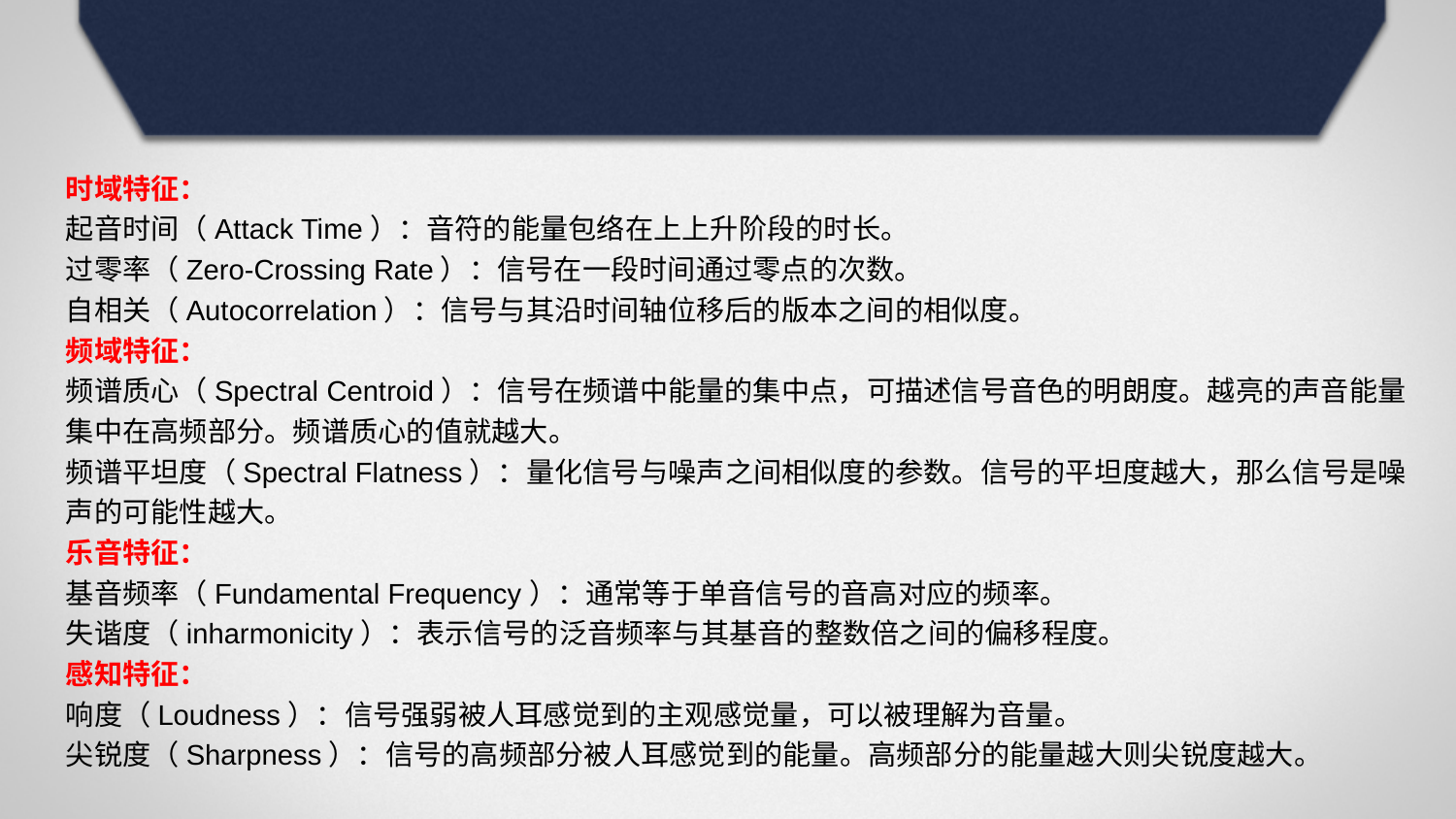

时域特征：
起音时间（Attack Time）：音符的能量包络在上上升阶段的时长。
过零率（Zero-Crossing Rate）：信号在一段时间通过零点的次数。
自相关（Autocorrelation）：信号与其沿时间轴位移后的版本之间的相似度。
频域特征：
频谱质心（Spectral Centroid）：信号在频谱中能量的集中点，可描述信号音色的明朗度。越亮的声音能量集中在高频部分。频谱质心的值就越大。
频谱平坦度（Spectral Flatness）：量化信号与噪声之间相似度的参数。信号的平坦度越大，那么信号是噪声的可能性越大。
乐音特征：
基音频率（Fundamental Frequency）：通常等于单音信号的音高对应的频率。
失谐度（inharmonicity）：表示信号的泛音频率与其基音的整数倍之间的偏移程度。
感知特征：
响度（Loudness）：信号强弱被人耳感觉到的主观感觉量，可以被理解为音量。
尖锐度（Sharpness）：信号的高频部分被人耳感觉到的能量。高频部分的能量越大则尖锐度越大。